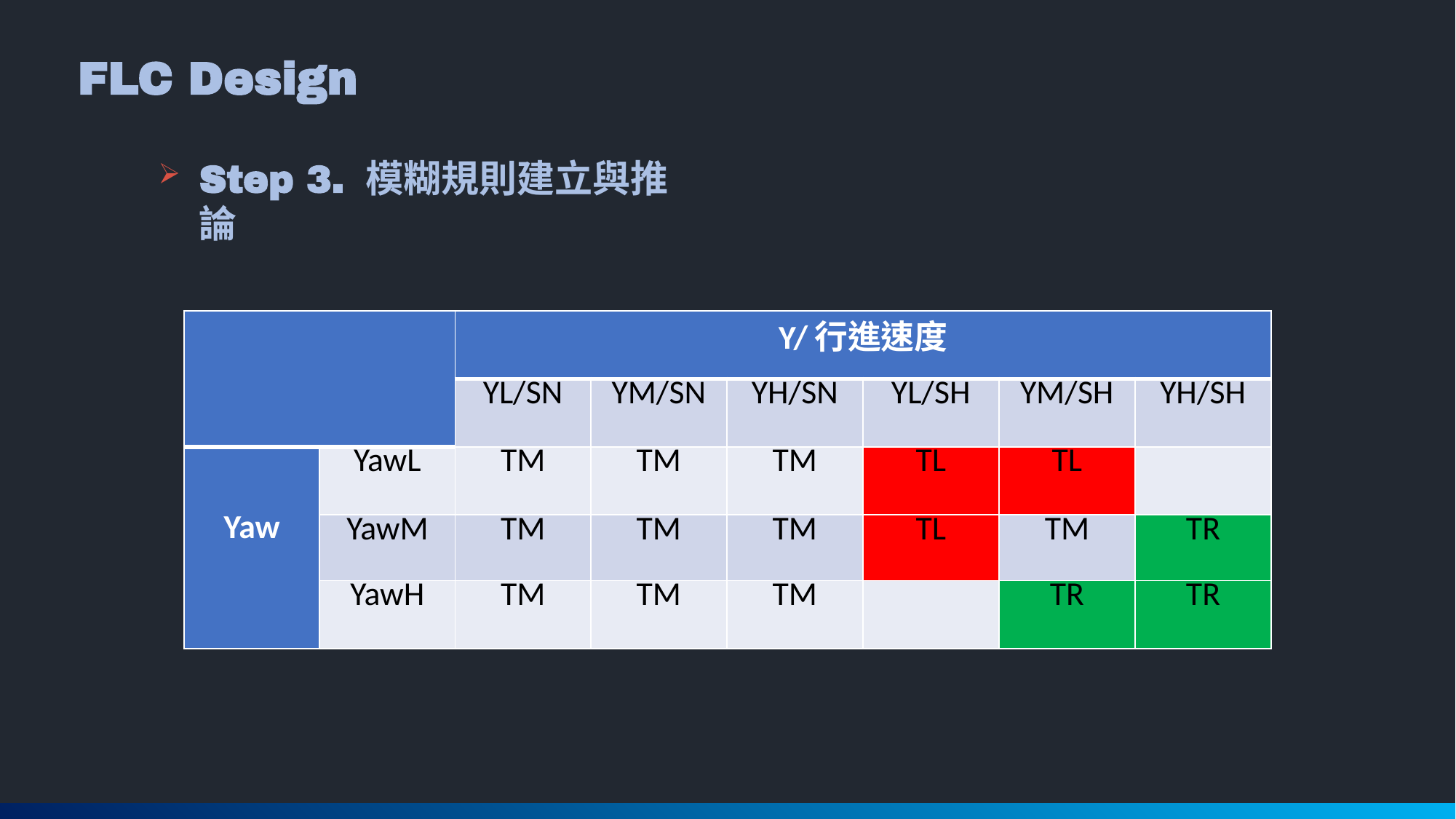

FLC Design
Step 3. 模糊規則建立與推論
|  |  | Y/行進速度 |  |  |  |  |  |
| --- | --- | --- | --- | --- | --- | --- | --- |
|  |  | YL/SN | YM/SN | YH/SN | YL/SH | YM/SH | YH/SH |
| Yaw | YawL | TM | TM | TM | TL | TL |  |
|  | YawM | TM | TM | TM | TL | TM | TR |
|  | YawH | TM | TM | TM |  | TR | TR |